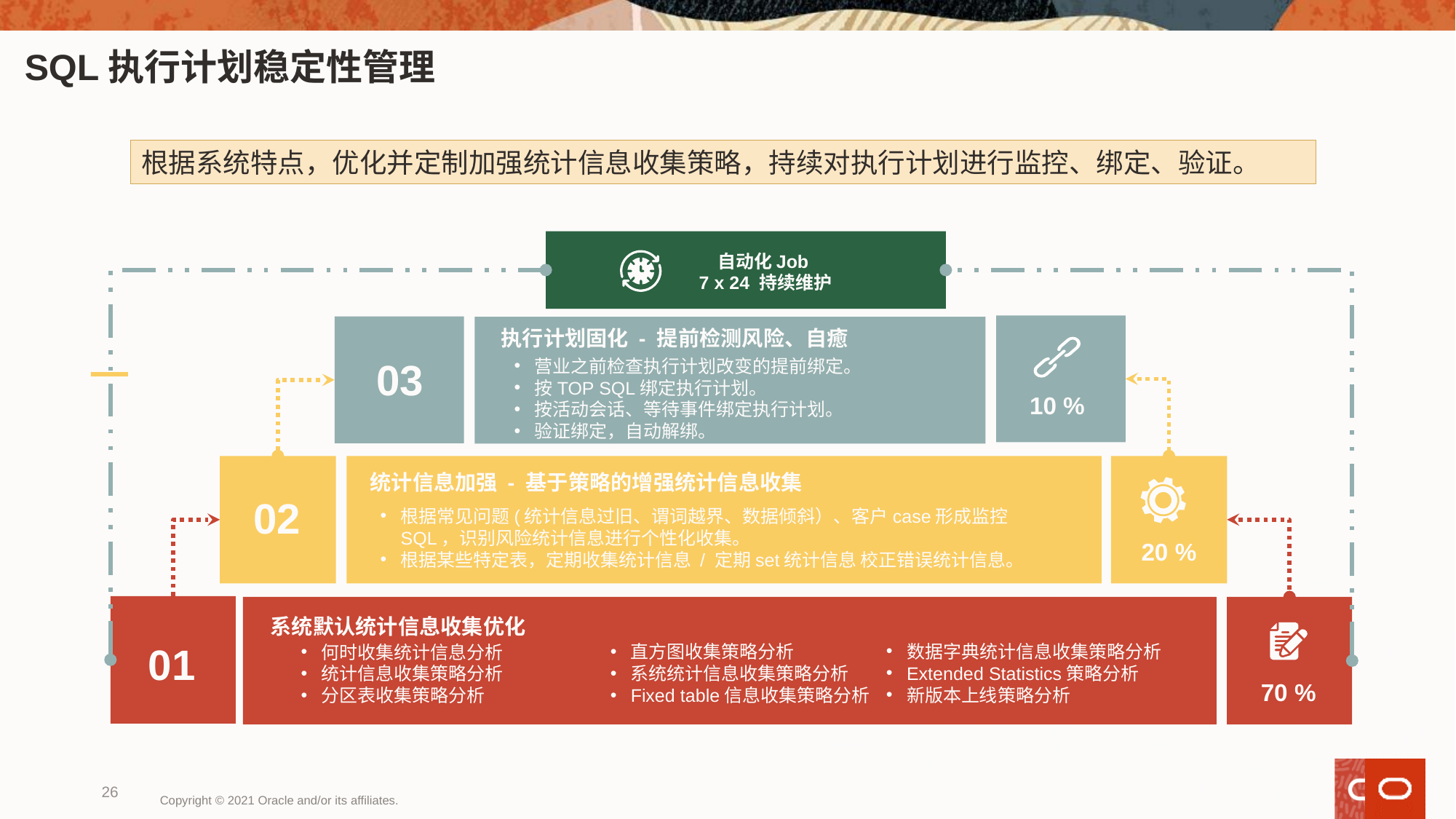

# SQL执行计划稳定性管理
根据系统特点，优化并定制加强统计信息收集策略，持续对执行计划进行监控、绑定、验证。

自动化Job
7 x 24 持续维护

执行计划固化 - 提前检测风险、自癒
营业之前检查执行计划改变的提前绑定。
按TOP SQL绑定执行计划。
按活动会话、等待事件绑定执行计划。
验证绑定，自动解绑。

03
10 %

统计信息加强 - 基于策略的增强统计信息收集
根据常见问题(统计信息过旧、谓词越界、数据倾斜）、客户case形成监控SQL，识别风险统计信息进行个性化收集。
根据某些特定表，定期收集统计信息 / 定期set统计信息 校正错误统计信息。

02
20 %

系统默认统计信息收集优化
数据字典统计信息收集策略分析
Extended Statistics策略分析
新版本上线策略分析
直方图收集策略分析
系统统计信息收集策略分析
Fixed table信息收集策略分析

何时收集统计信息分析
统计信息收集策略分析
分区表收集策略分析

01
70 %
26
Copyright © 2021 Oracle and/or its affiliates.